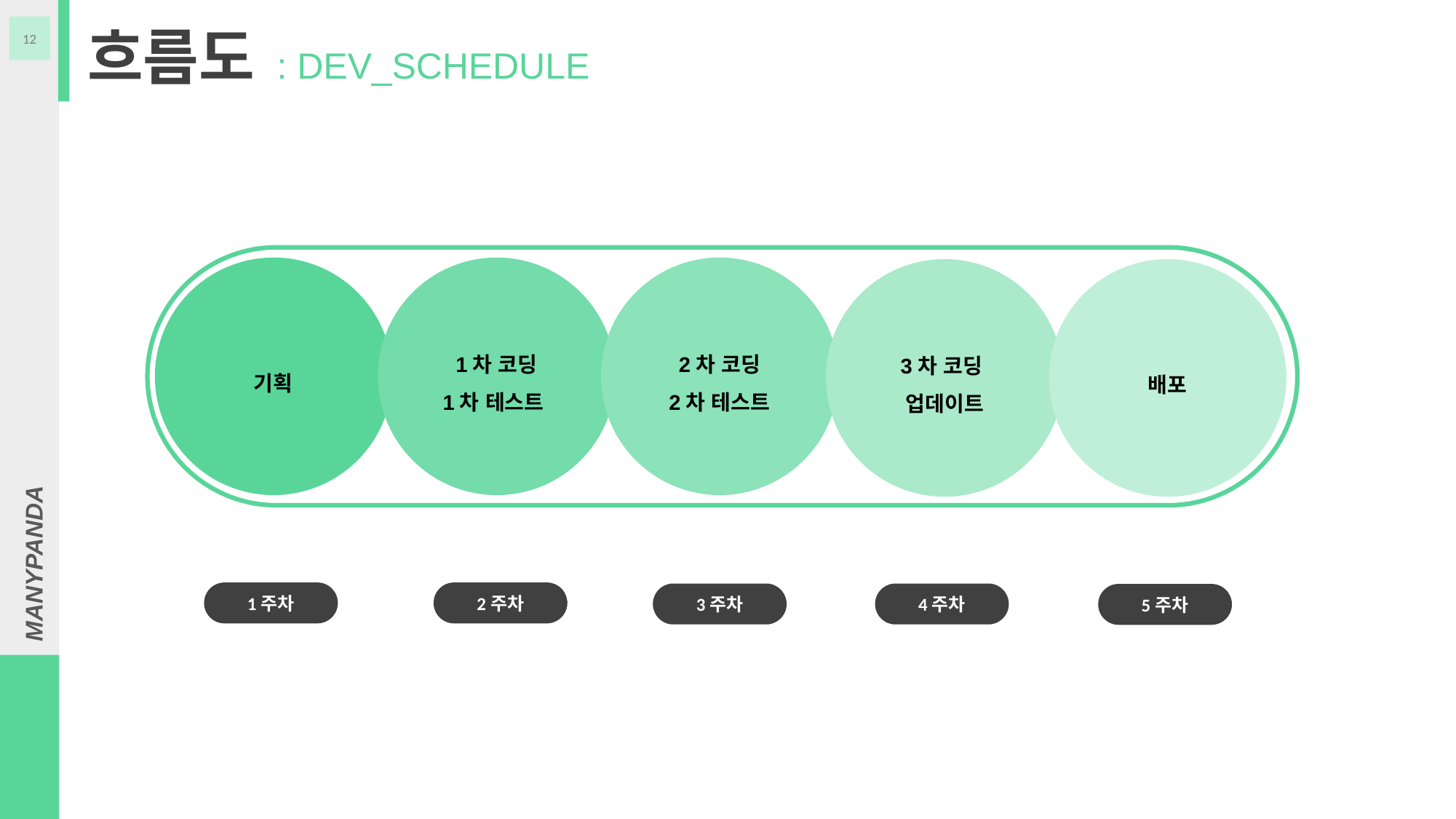

흐름도
12
: DEV_SCHEDULE

기획
1차 코딩
1차 테스트
2차 코딩
2차 테스트
3차 코딩
업데이트
배포
1주차
2주차
3주차
4주차
5주차